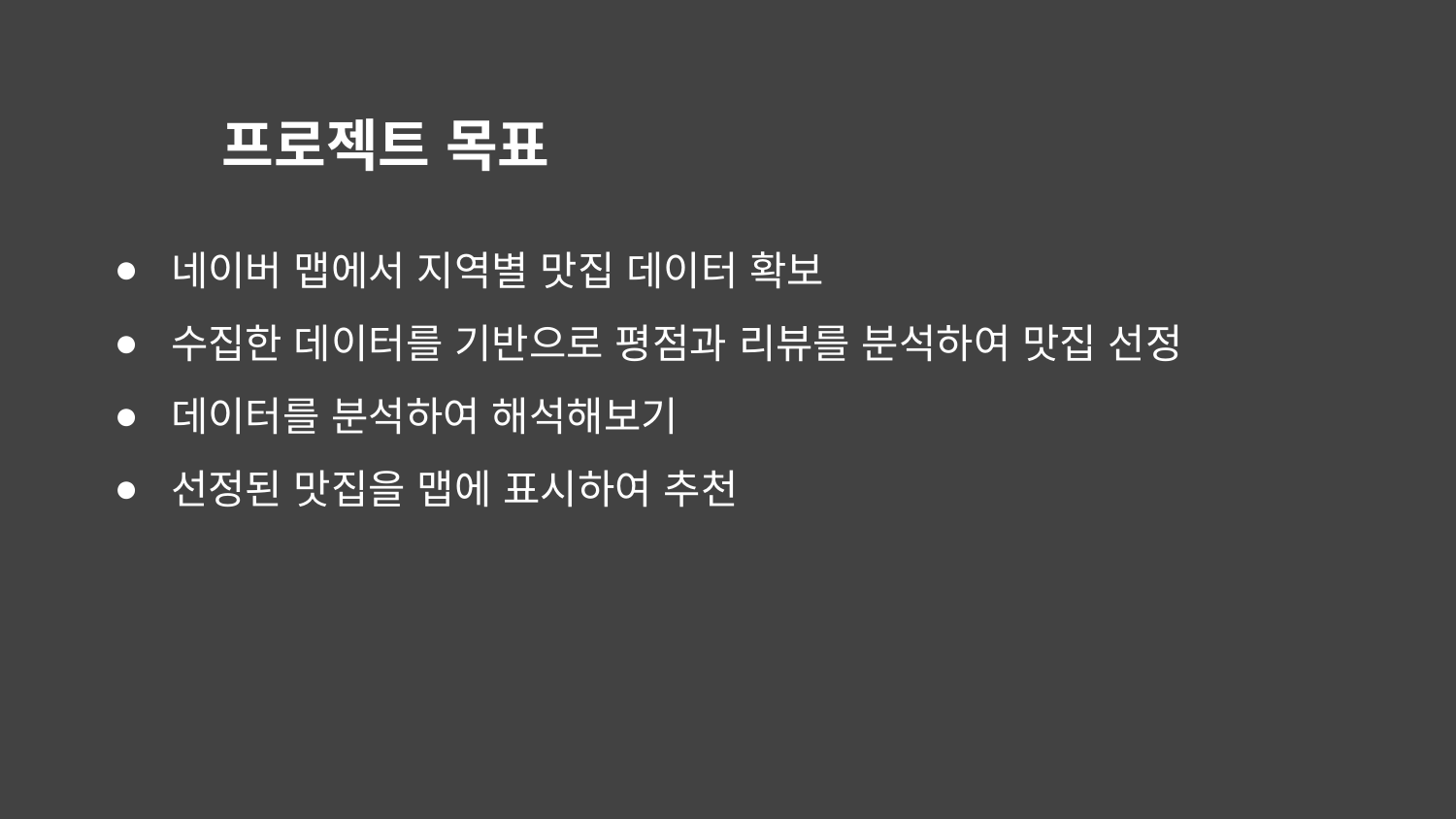

# 프로젝트 목표
네이버 맵에서 지역별 맛집 데이터 확보
수집한 데이터를 기반으로 평점과 리뷰를 분석하여 맛집 선정
데이터를 분석하여 해석해보기
선정된 맛집을 맵에 표시하여 추천